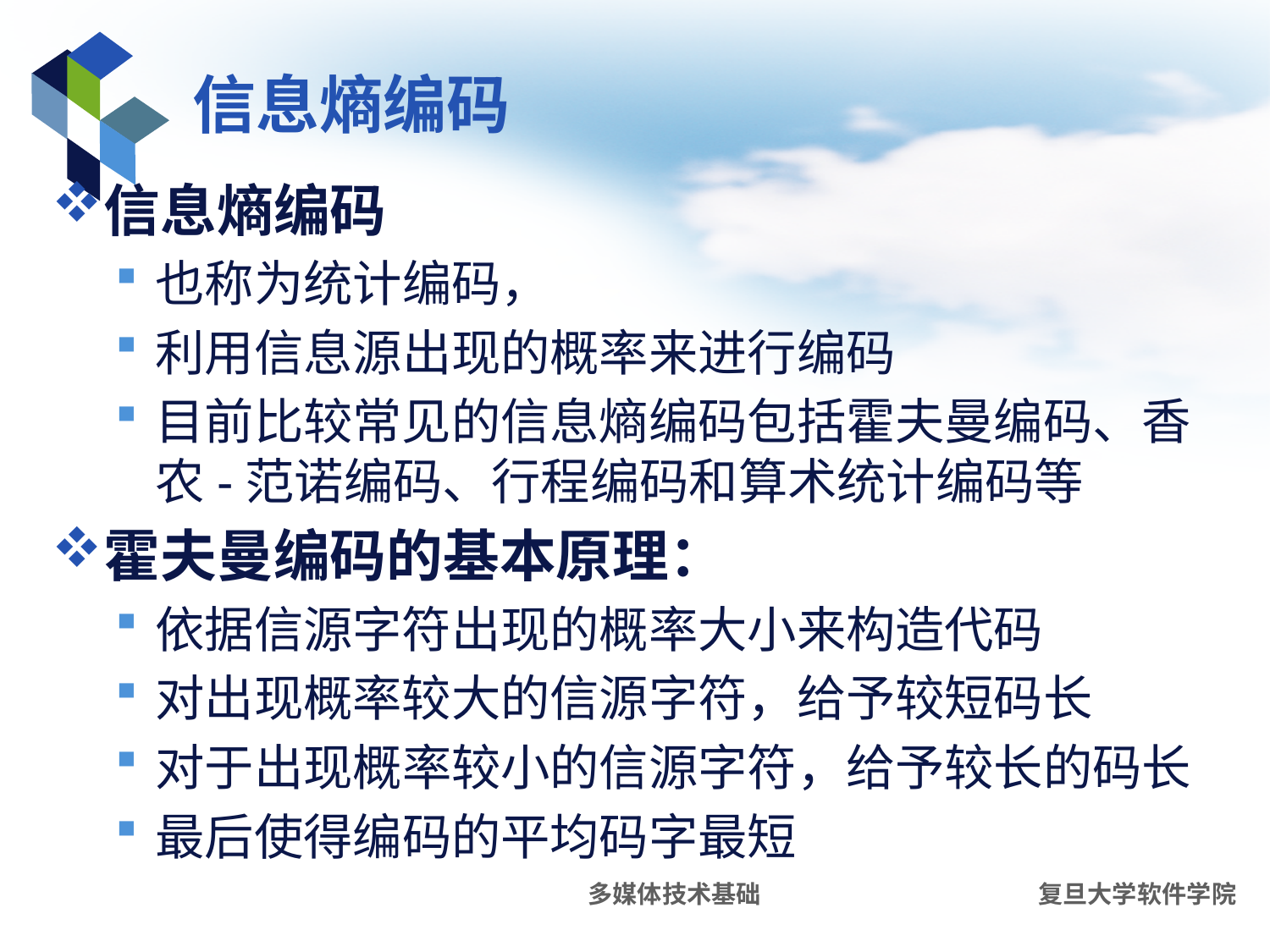

# 信息熵编码
信息熵编码
也称为统计编码，
利用信息源出现的概率来进行编码
目前比较常见的信息熵编码包括霍夫曼编码、香农-范诺编码、行程编码和算术统计编码等
霍夫曼编码的基本原理：
依据信源字符出现的概率大小来构造代码
对出现概率较大的信源字符，给予较短码长
对于出现概率较小的信源字符，给予较长的码长
最后使得编码的平均码字最短

多媒体技术基础